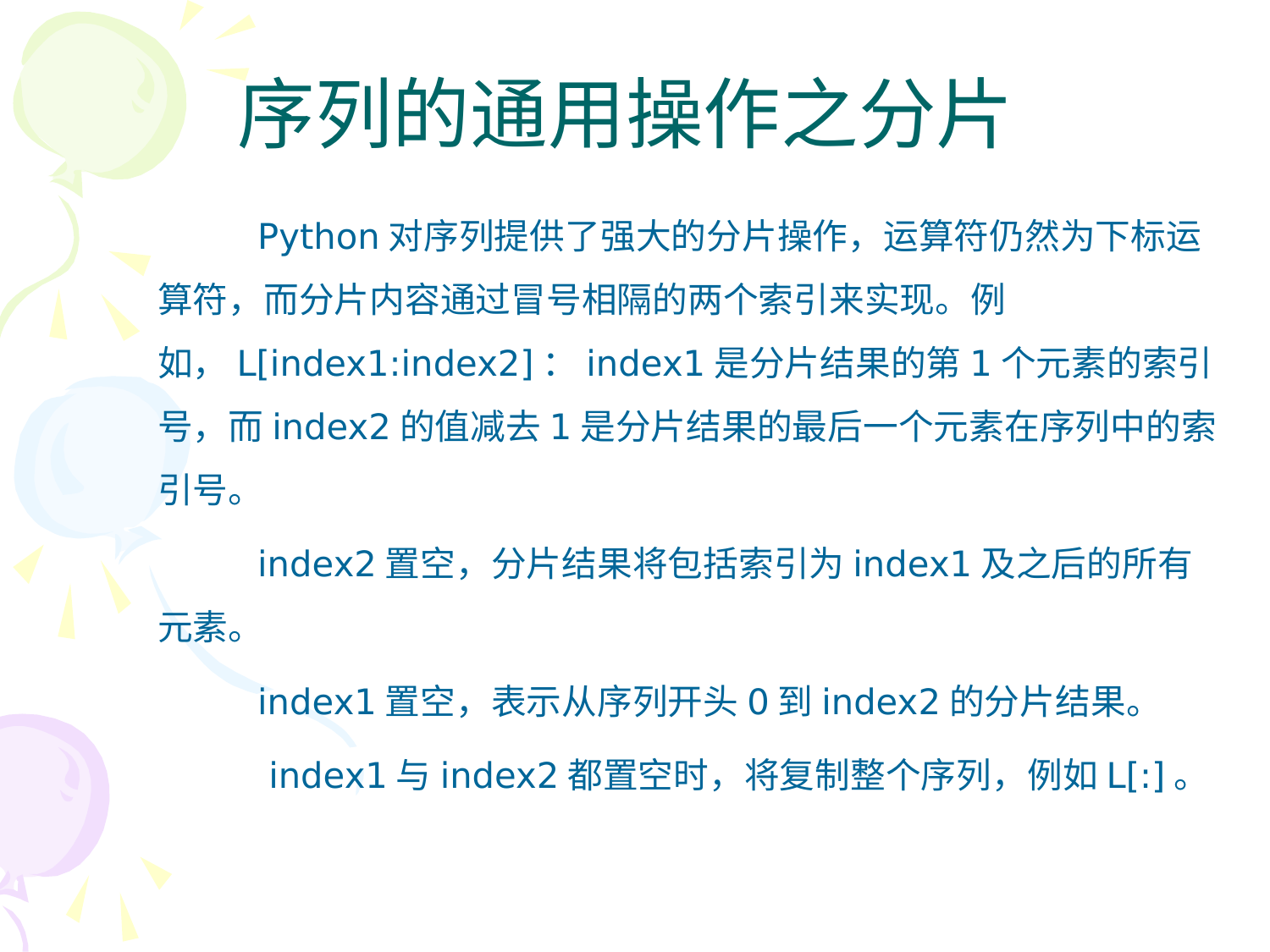

# 序列的通用操作之分片
Python对序列提供了强大的分片操作，运算符仍然为下标运算符，而分片内容通过冒号相隔的两个索引来实现。例如，L[index1:index2]：index1是分片结果的第1个元素的索引号，而index2的值减去1是分片结果的最后一个元素在序列中的索引号。
index2置空，分片结果将包括索引为index1及之后的所有元素。
index1置空，表示从序列开头0到index2的分片结果。
 index1与index2都置空时，将复制整个序列，例如L[:]。